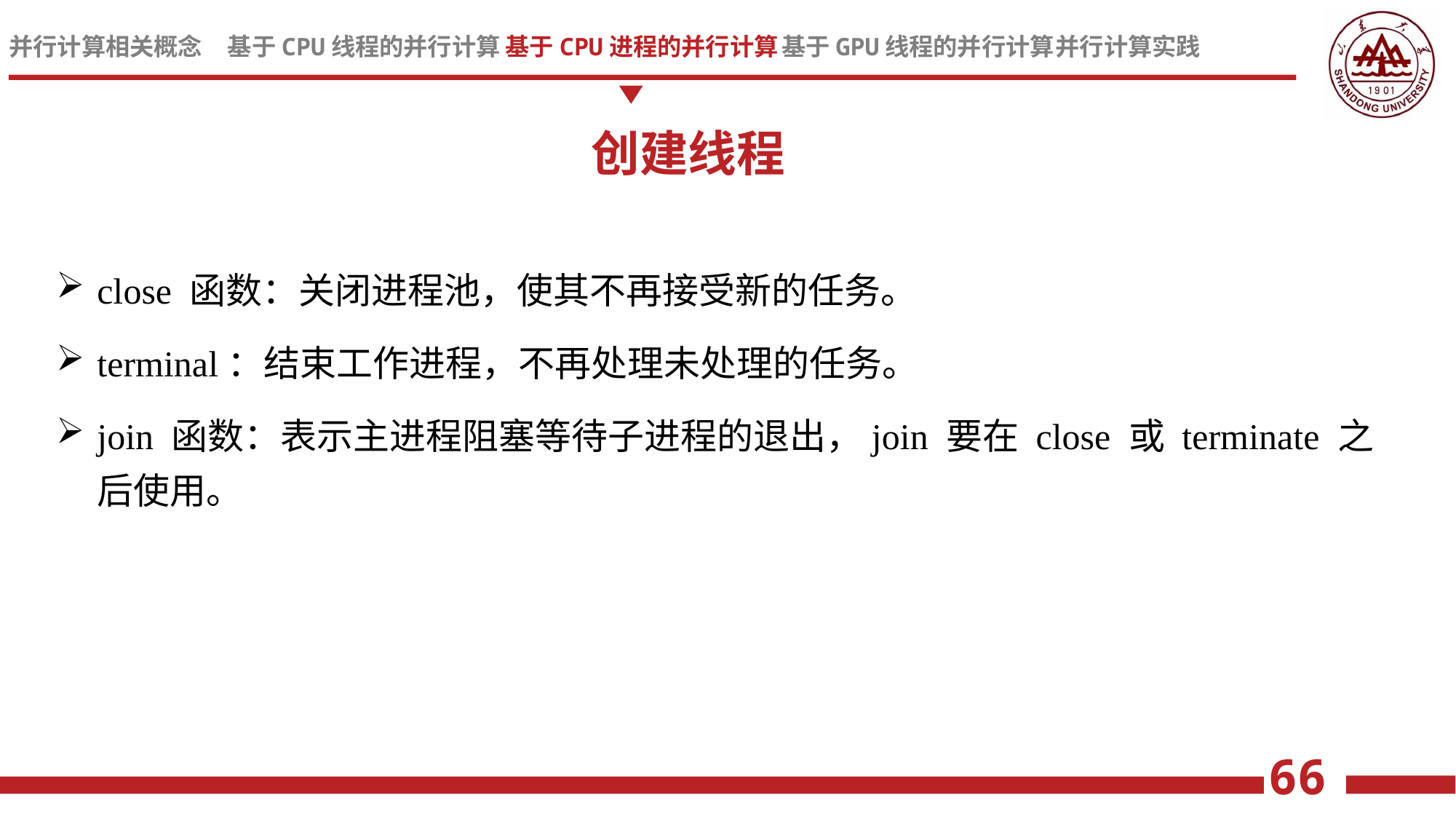

创建线程
close 函数：关闭进程池，使其不再接受新的任务。
terminal：结束工作进程，不再处理未处理的任务。
join 函数：表示主进程阻塞等待子进程的退出，join 要在 close 或 terminate 之后使用。